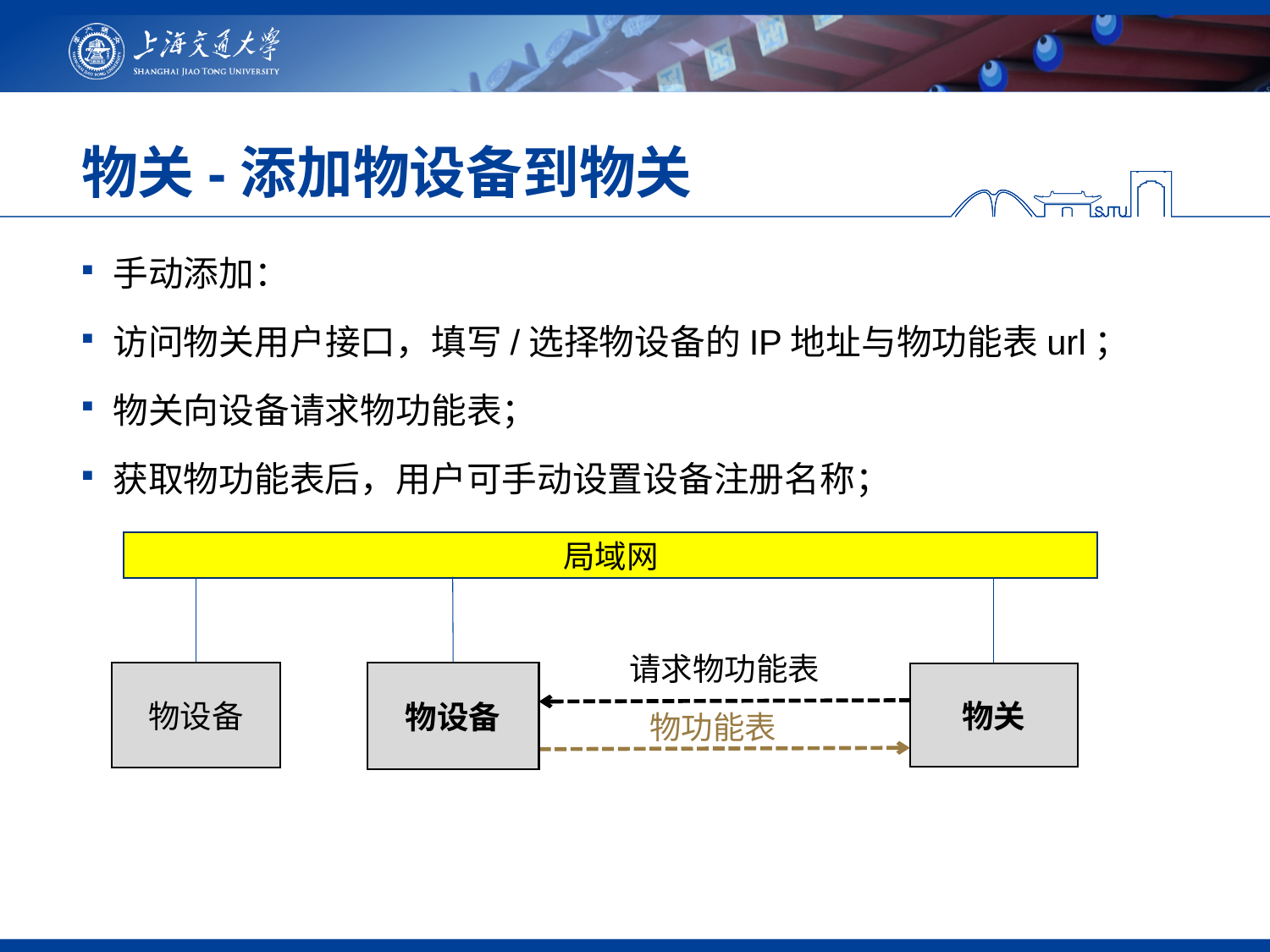

# 物关-添加物设备到物关
手动添加：
访问物关用户接口，填写/选择物设备的IP地址与物功能表url；
物关向设备请求物功能表；
获取物功能表后，用户可手动设置设备注册名称；
局域网
请求物功能表
物设备
物设备
物设备
物关
物设备
物功能表